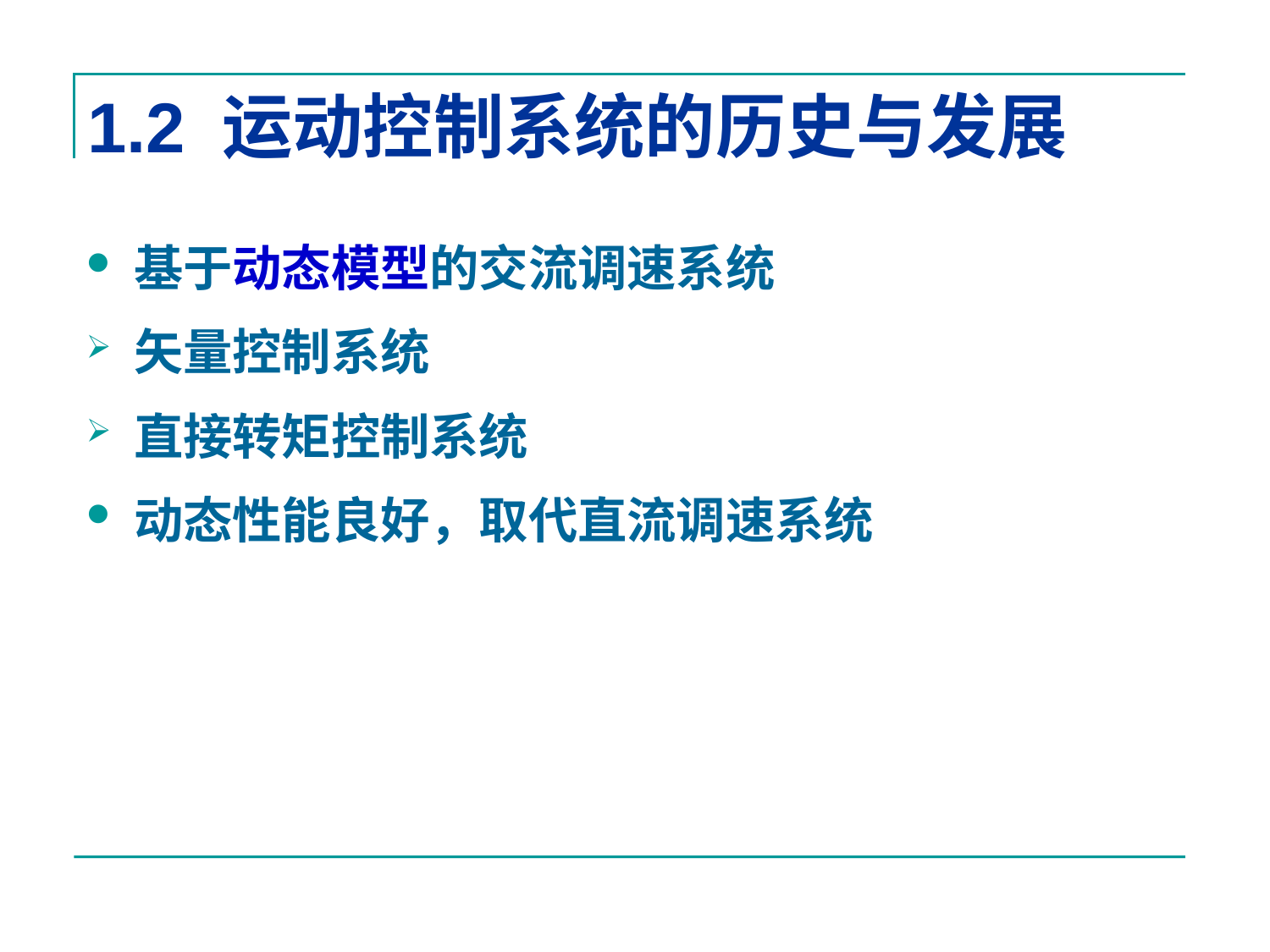

1.2 运动控制系统的历史与发展
基于动态模型的交流调速系统
矢量控制系统
直接转矩控制系统
动态性能良好，取代直流调速系统